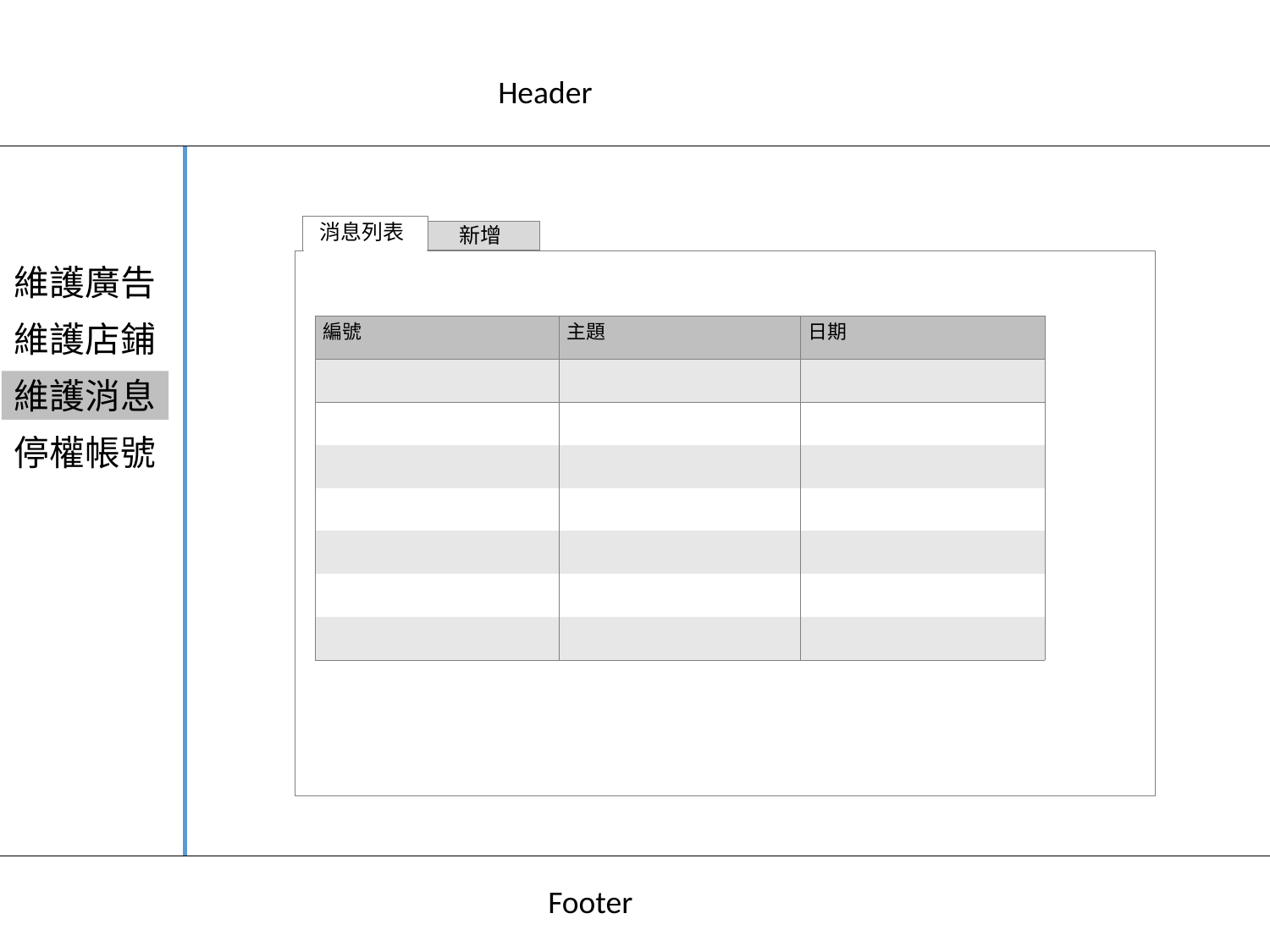

Header
消息列表

新增

維護廣告
維護店鋪
| 編號 | 主題 | 日期 |
| --- | --- | --- |
|  |  |  |
|  |  |  |
|  |  |  |
|  |  |  |
|  |  |  |
|  |  |  |
|  |  |  |
維護消息
停權帳號
Footer